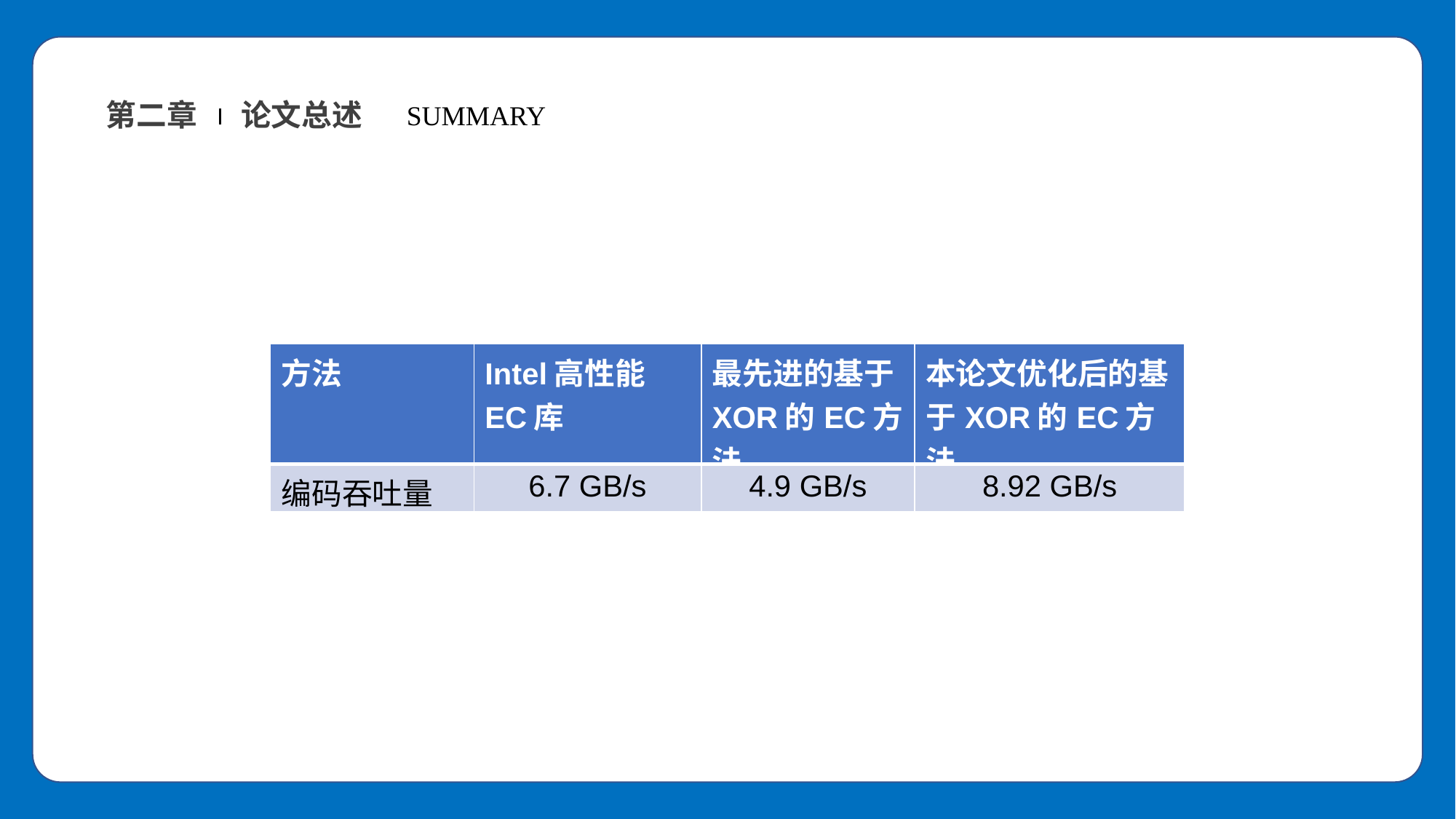

第二章
论文总述
SUMMARY
| 方法 | Intel高性能EC库 | 最先进的基于XOR的EC方法 | 本论文优化后的基于XOR的EC方法 |
| --- | --- | --- | --- |
| 编码吞吐量 | 6.7 GB/s | 4.9 GB/s | 8.92 GB/s |
填写
标题